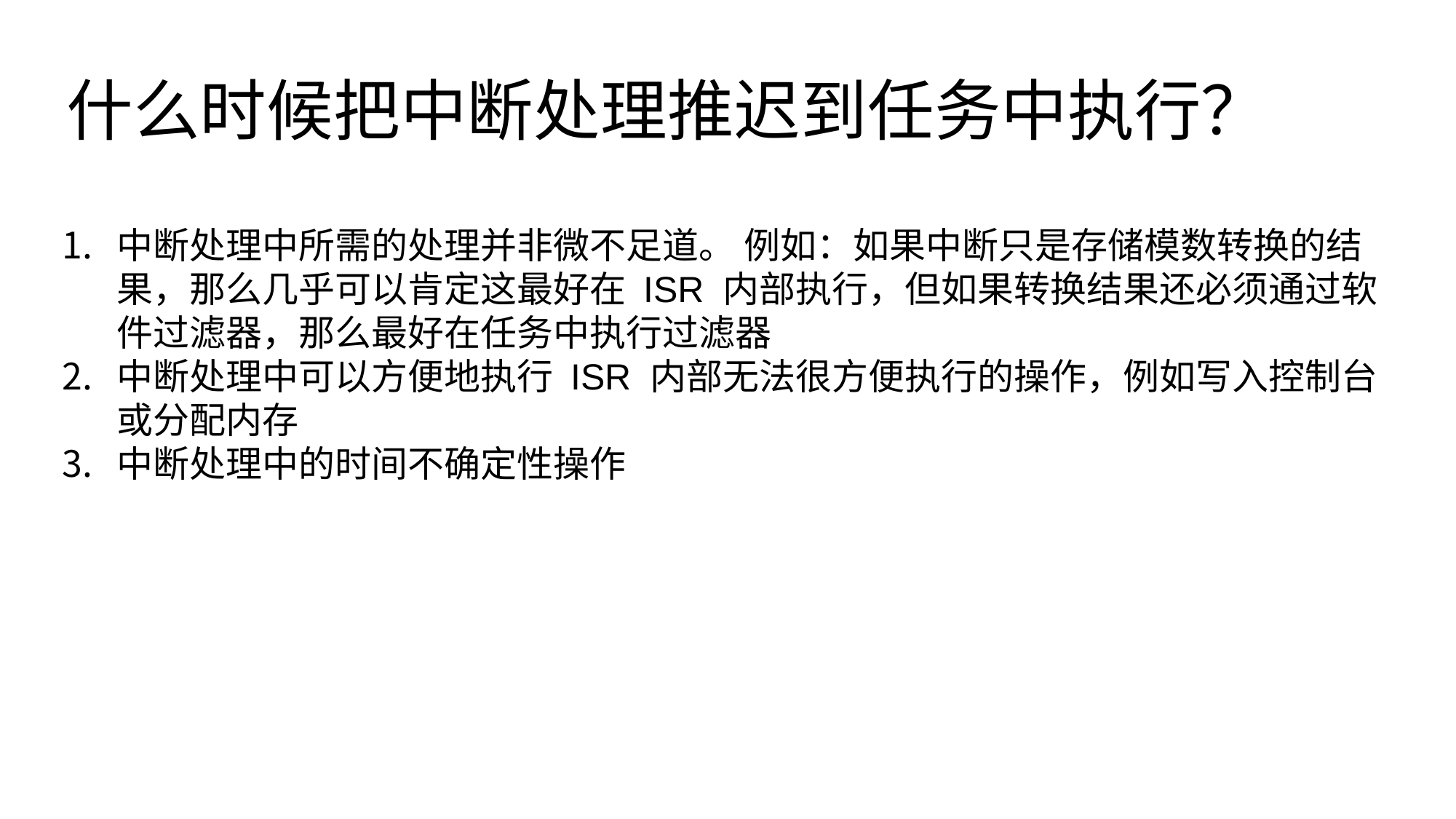

什么时候把中断处理推迟到任务中执行？
中断处理中所需的处理并非微不足道。 例如：如果中断只是存储模数转换的结果，那么几乎可以肯定这最好在 ISR 内部执行，但如果转换结果还必须通过软件过滤器，那么最好在任务中执行过滤器
中断处理中可以方便地执行 ISR 内部无法很方便执行的操作，例如写入控制台或分配内存
中断处理中的时间不确定性操作